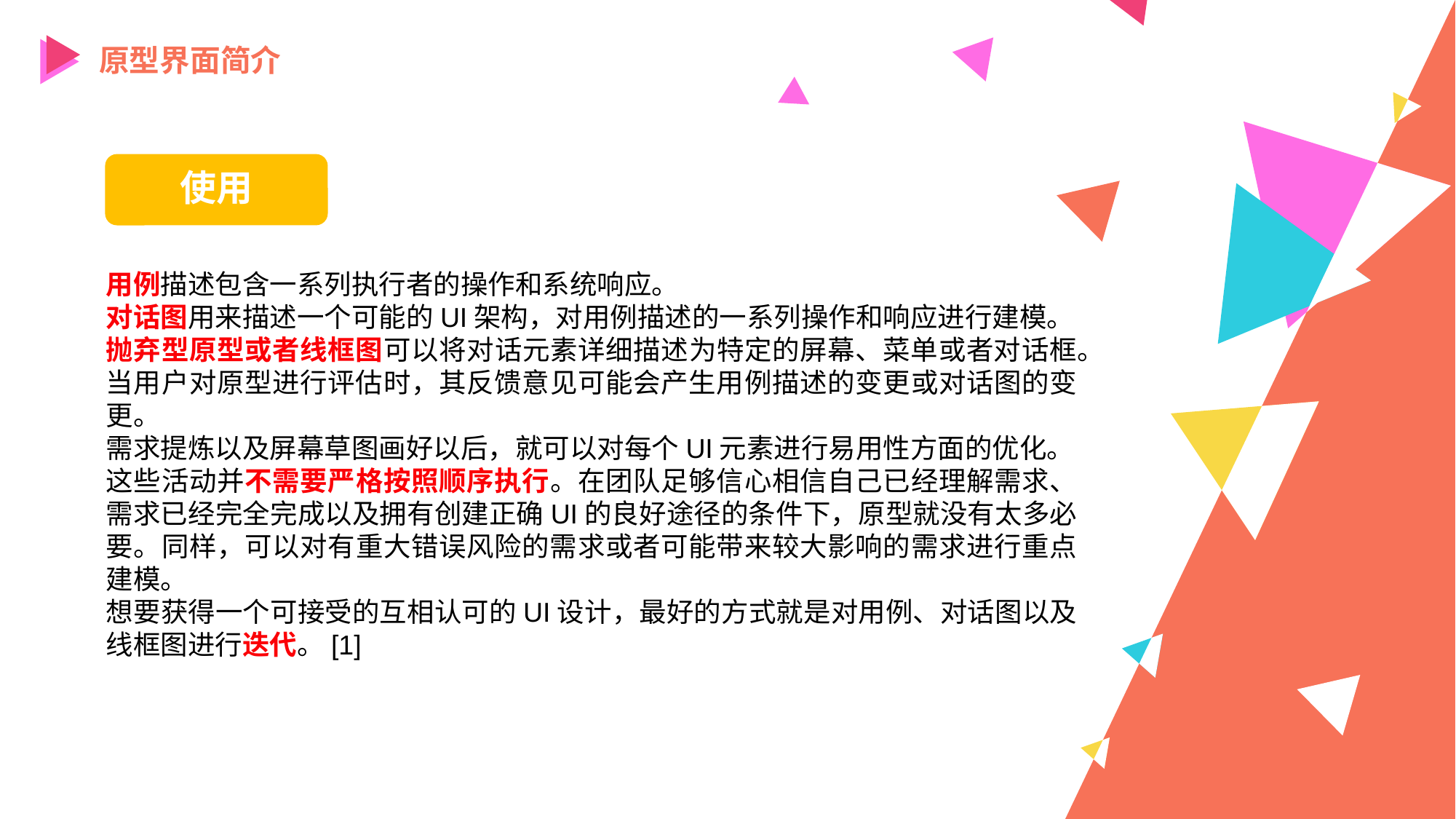

原型界面简介

使用

用例描述包含一系列执行者的操作和系统响应。
对话图用来描述一个可能的UI架构，对用例描述的一系列操作和响应进行建模。
抛弃型原型或者线框图可以将对话元素详细描述为特定的屏幕、菜单或者对话框。
当用户对原型进行评估时，其反馈意见可能会产生用例描述的变更或对话图的变更。
需求提炼以及屏幕草图画好以后，就可以对每个UI元素进行易用性方面的优化。
这些活动并不需要严格按照顺序执行。在团队足够信心相信自己已经理解需求、需求已经完全完成以及拥有创建正确UI的良好途径的条件下，原型就没有太多必要。同样，可以对有重大错误风险的需求或者可能带来较大影响的需求进行重点建模。
想要获得一个可接受的互相认可的UI设计，最好的方式就是对用例、对话图以及线框图进行迭代。[1]